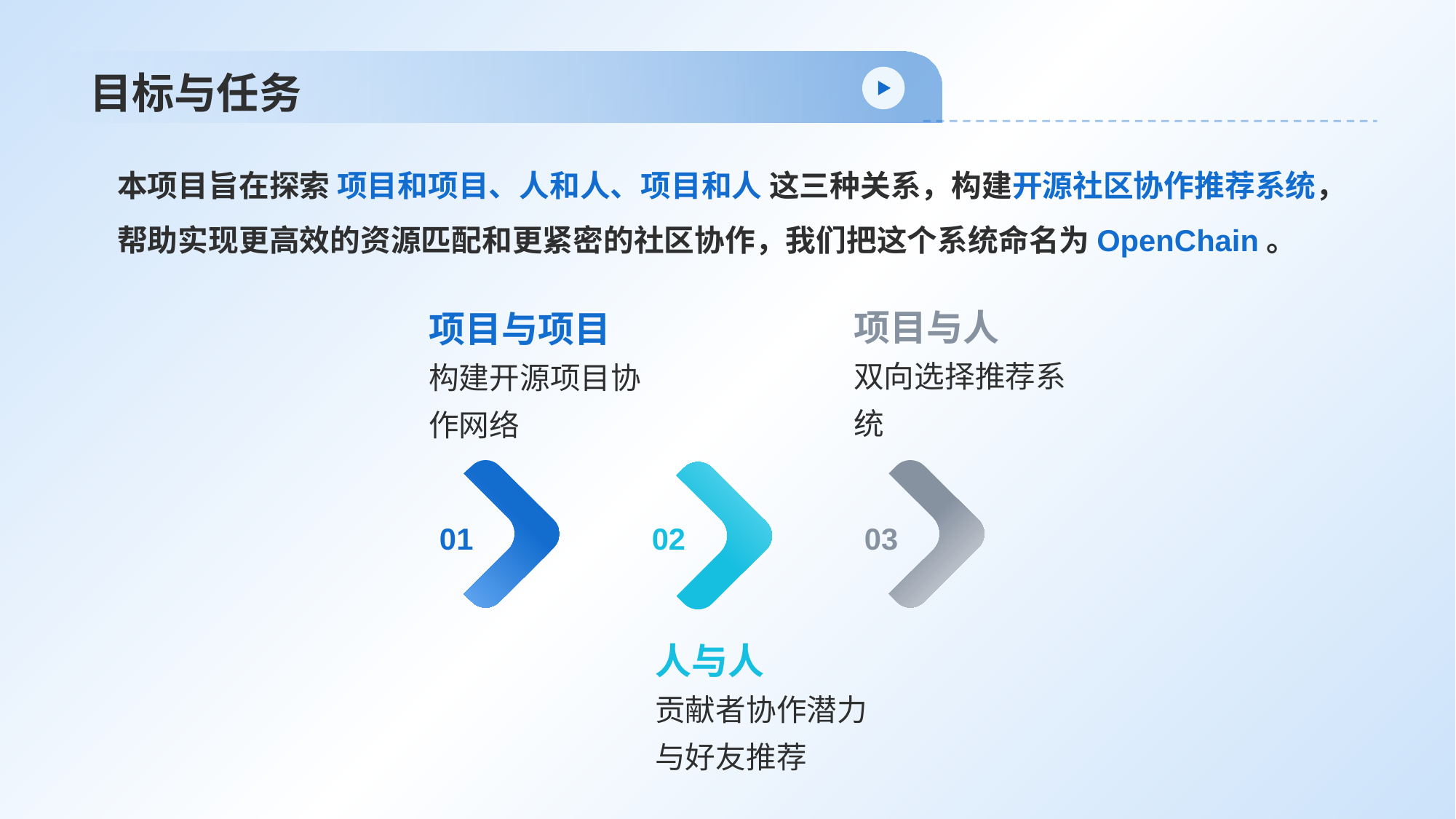

# 目标与任务
本项目旨在探索 项目和项目、人和人、项目和人 这三种关系，构建开源社区协作推荐系统，
帮助实现更高效的资源匹配和更紧密的社区协作，我们把这个系统命名为OpenChain。
项目与人
双向选择推荐系统

03
项目与项目
构建开源项目协作网络

01

02
人与人
贡献者协作潜力与好友推荐